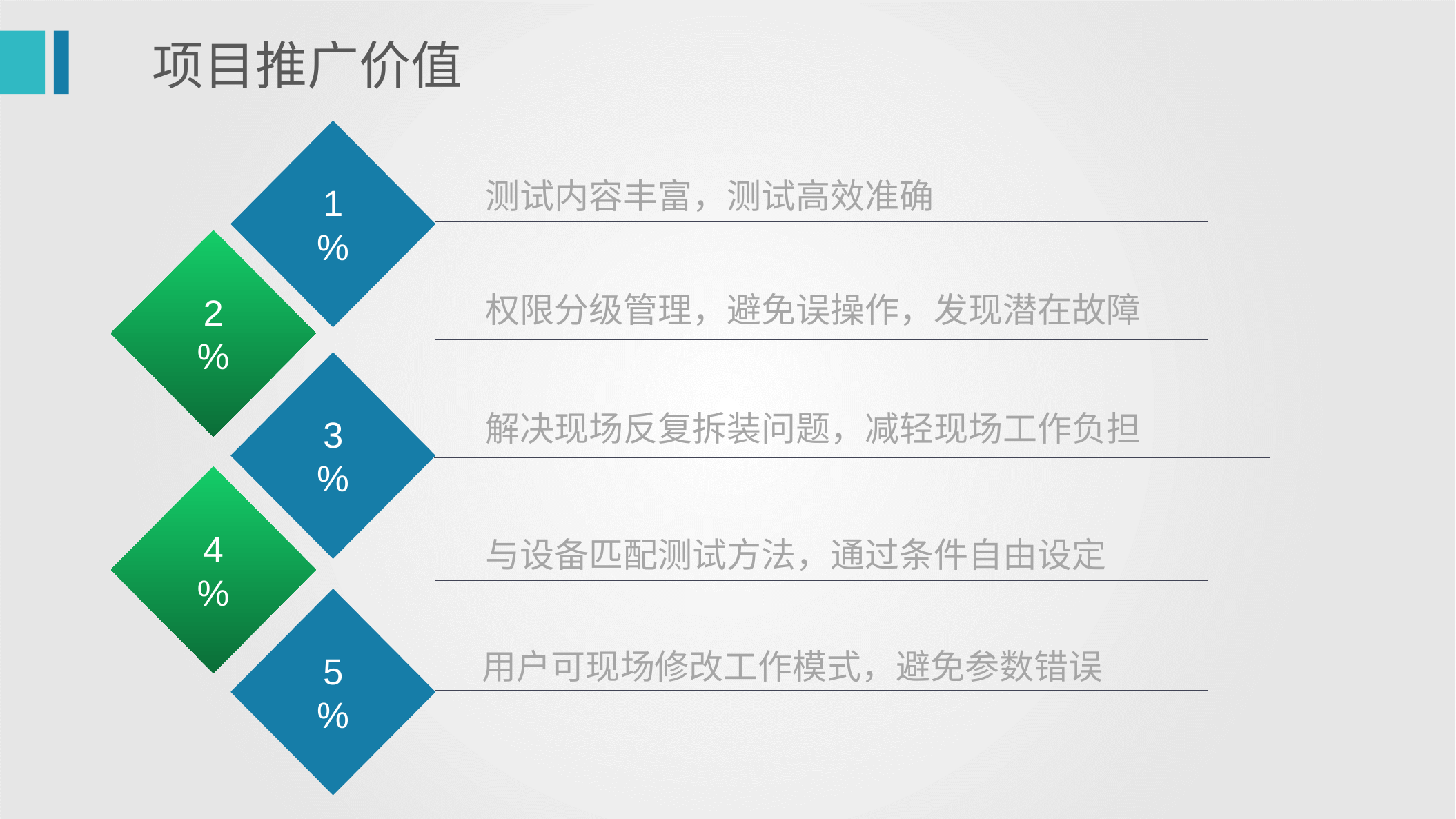

项目推广价值
1
%
测试内容丰富，测试高效准确
2
%
权限分级管理，避免误操作，发现潜在故障
3
%
解决现场反复拆装问题，减轻现场工作负担
4
%
与设备匹配测试方法，通过条件自由设定
5
%
用户可现场修改工作模式，避免参数错误